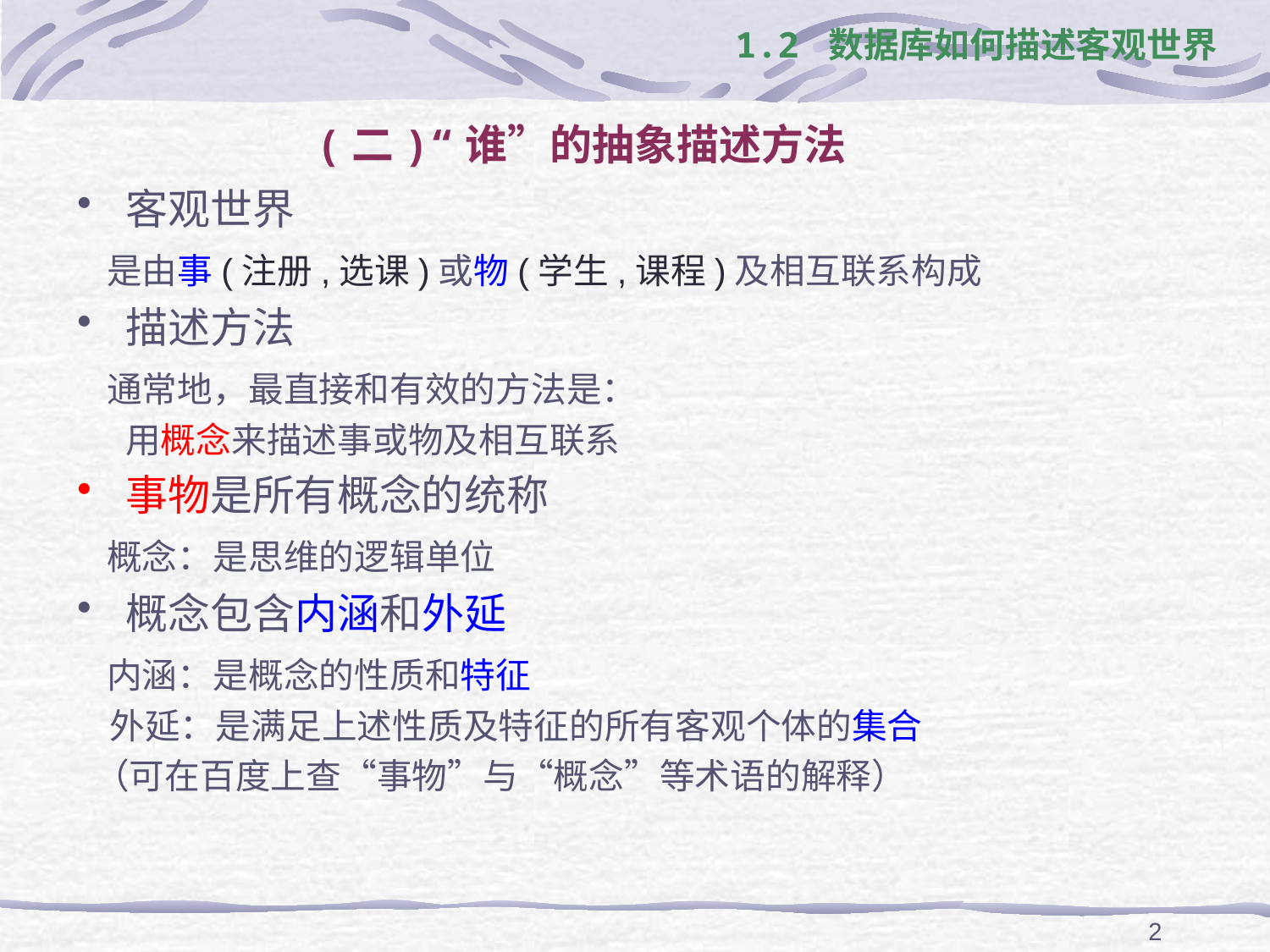

# 1.2 数据库如何描述客观世界
(二)“谁”的抽象描述方法
客观世界
  是由事(注册,选课)或物(学生,课程)及相互联系构成
描述方法
  通常地，最直接和有效的方法是：
	用概念来描述事或物及相互联系
事物是所有概念的统称
  概念：是思维的逻辑单位
概念包含内涵和外延
  内涵：是概念的性质和特征
   外延：是满足上述性质及特征的所有客观个体的集合
 （可在百度上查“事物”与“概念”等术语的解释）
2